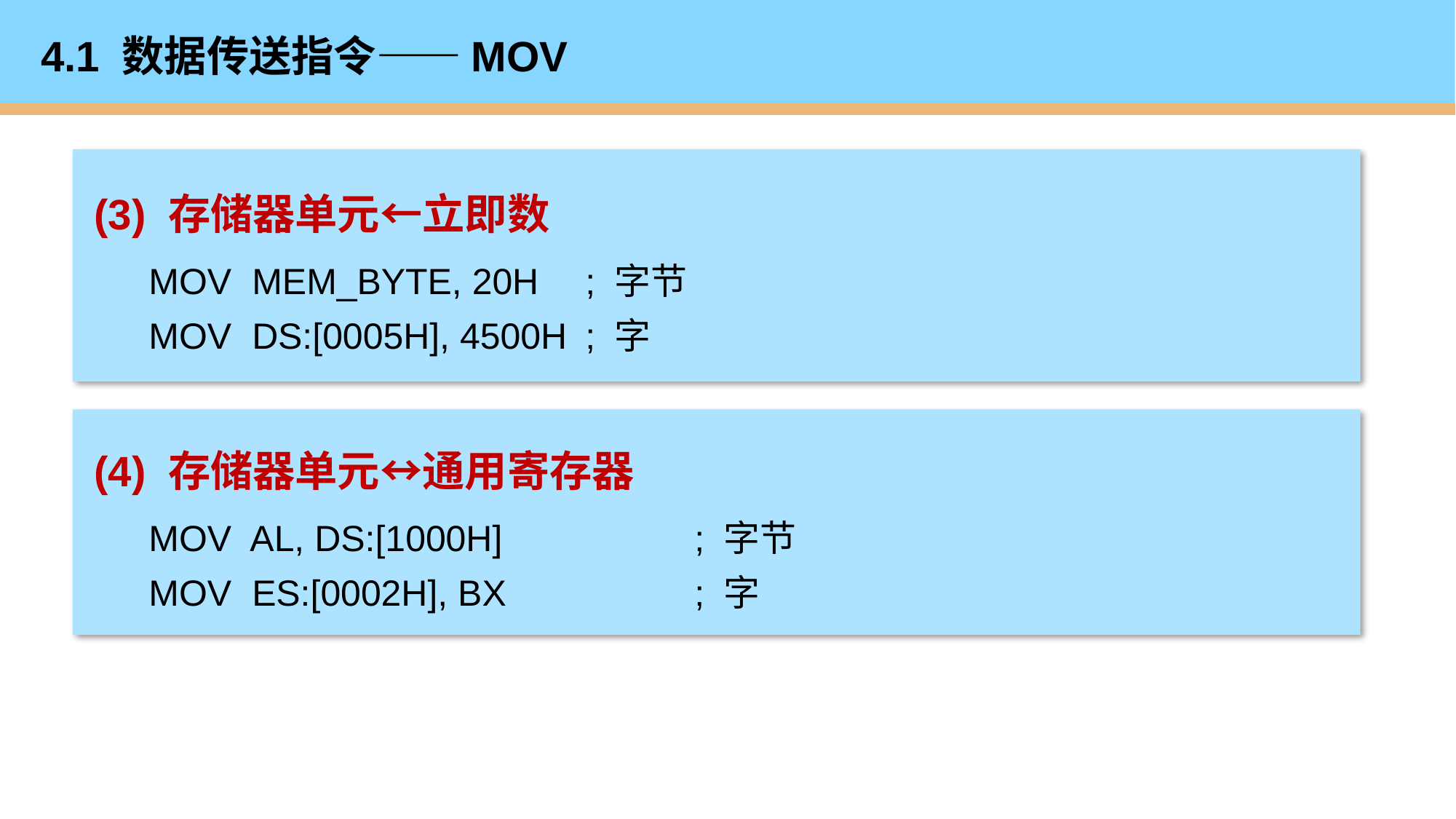

# 4.1 数据传送指令——MOV
(3) 存储器单元←立即数
MOV  MEM_BYTE, 20H	; 字节
MOV  DS:[0005H], 4500H	; 字
(4) 存储器单元↔通用寄存器
MOV  AL, DS:[1000H]		; 字节
MOV  ES:[0002H], BX		; 字
69